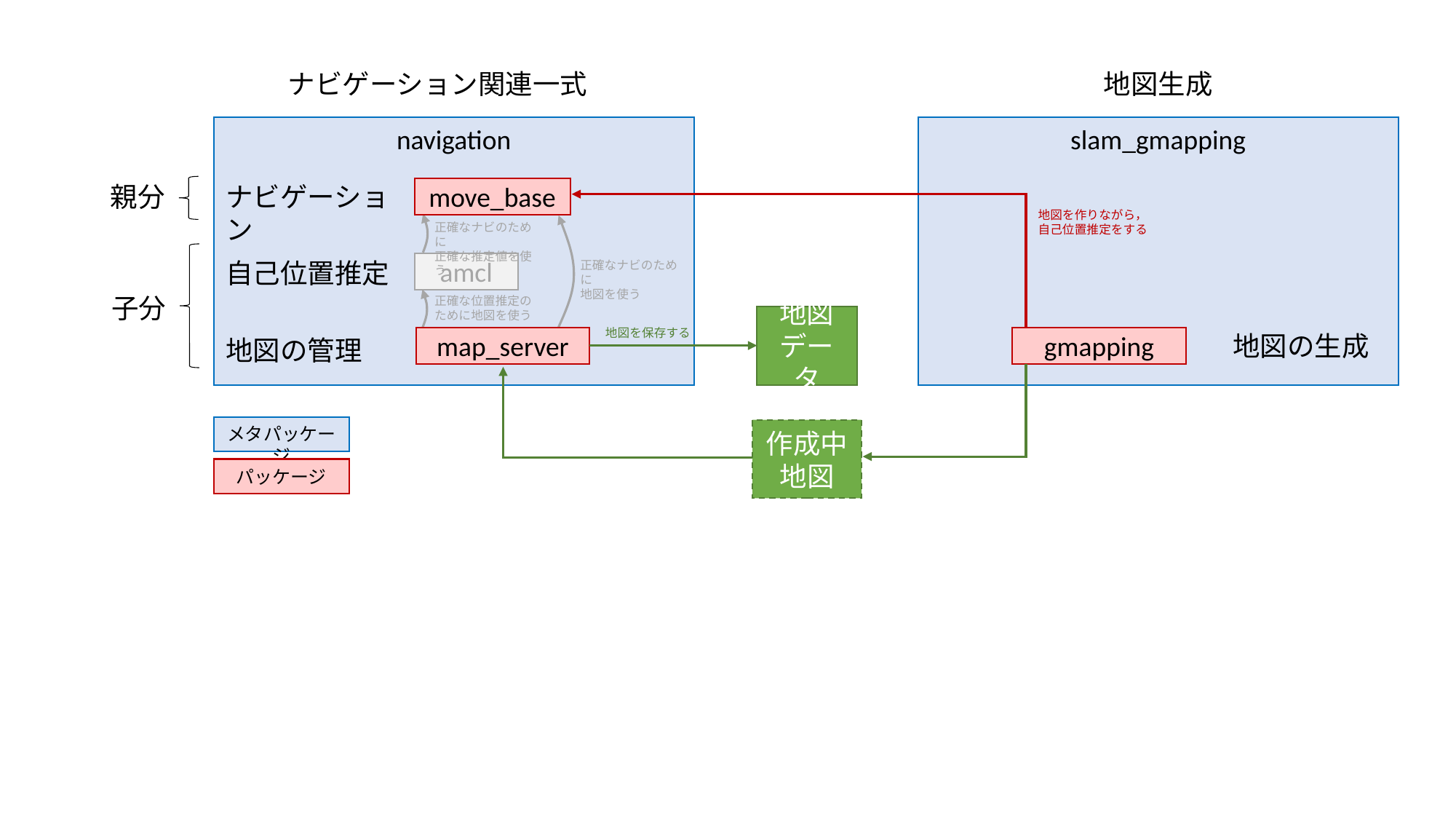

ナビゲーション関連一式
地図生成
navigation
slam_gmapping
親分
ナビゲーション

move_base

地図を作りながら，
自己位置推定をする

正確なナビのために
正確な推定値を使う

自己位置推定
正確なナビのために
地図を使う
amcl
子分

正確な位置推定のために地図を使う

地図
データ
地図を保存する
地図の生成
map_server
gmapping
地図の管理

メタパッケージ
作成中
地図
パッケージ